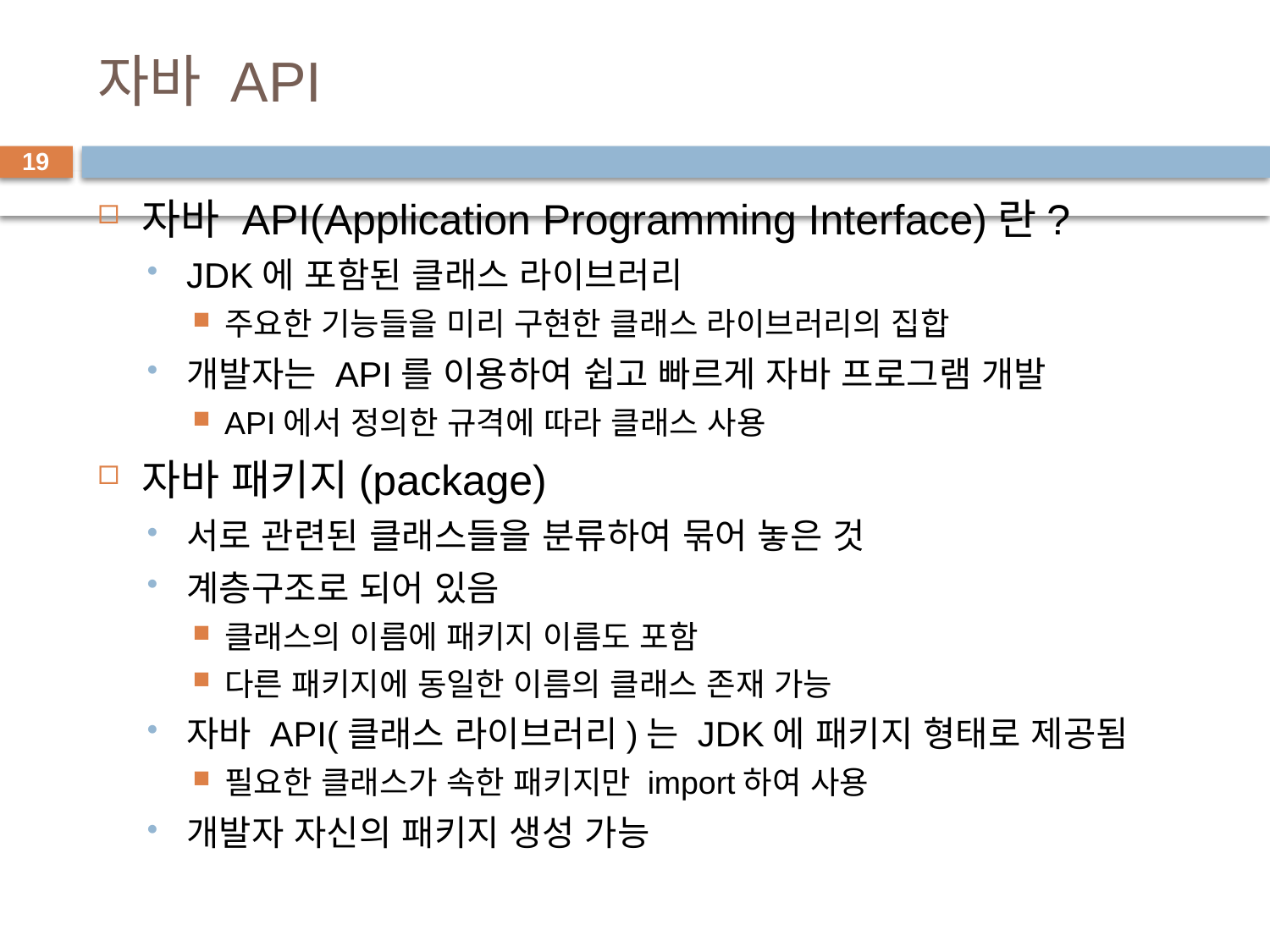

# 자바 API
19
자바 API(Application Programming Interface)란?
JDK에 포함된 클래스 라이브러리
주요한 기능들을 미리 구현한 클래스 라이브러리의 집합
개발자는 API를 이용하여 쉽고 빠르게 자바 프로그램 개발
API에서 정의한 규격에 따라 클래스 사용
자바 패키지(package)
서로 관련된 클래스들을 분류하여 묶어 놓은 것
계층구조로 되어 있음
클래스의 이름에 패키지 이름도 포함
다른 패키지에 동일한 이름의 클래스 존재 가능
자바 API(클래스 라이브러리)는 JDK에 패키지 형태로 제공됨
필요한 클래스가 속한 패키지만 import하여 사용
개발자 자신의 패키지 생성 가능